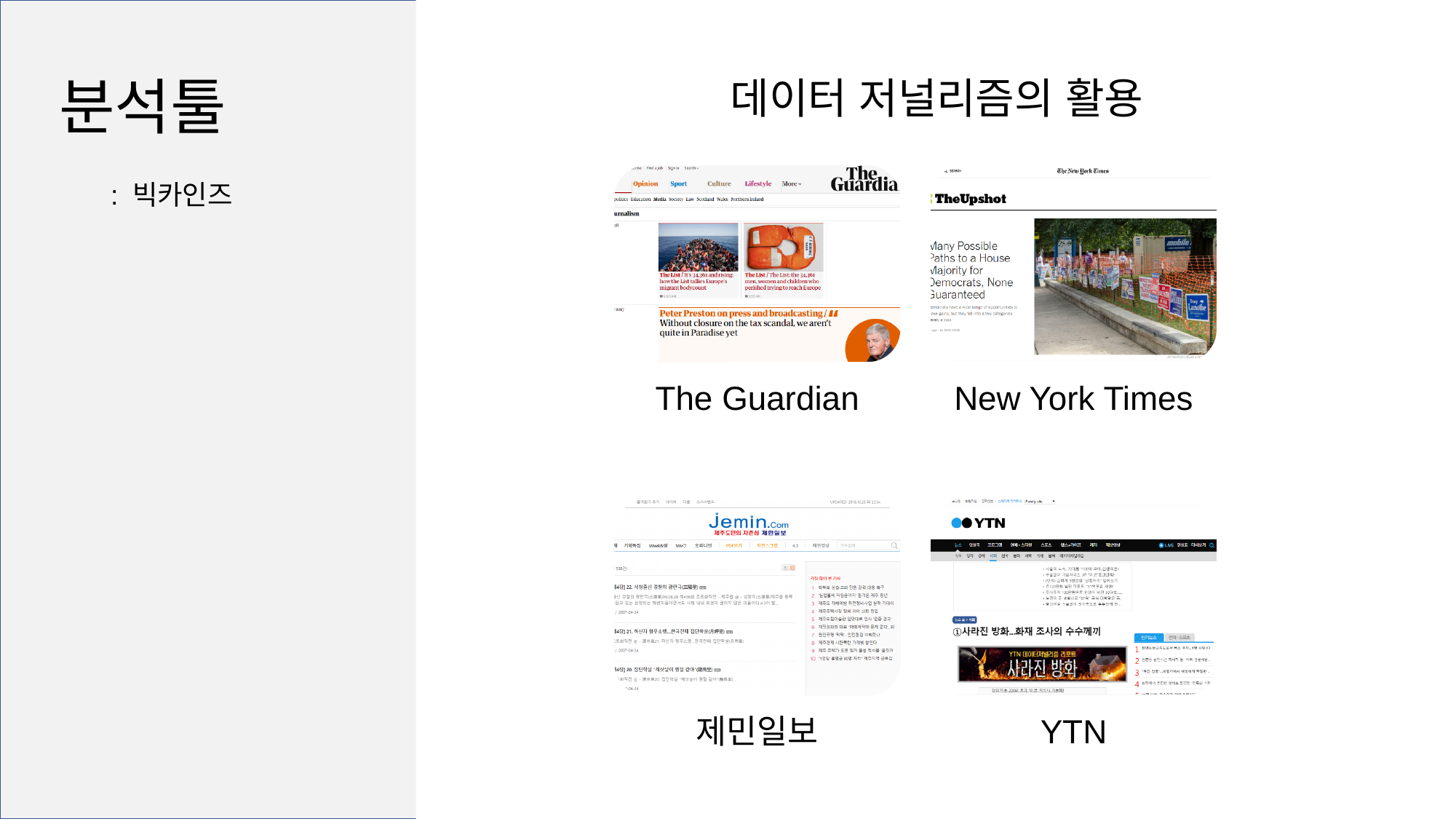

분석툴
데이터 저널리즘의 활용
The Guardian
New York Times
제민일보
YTN
: 빅카인즈